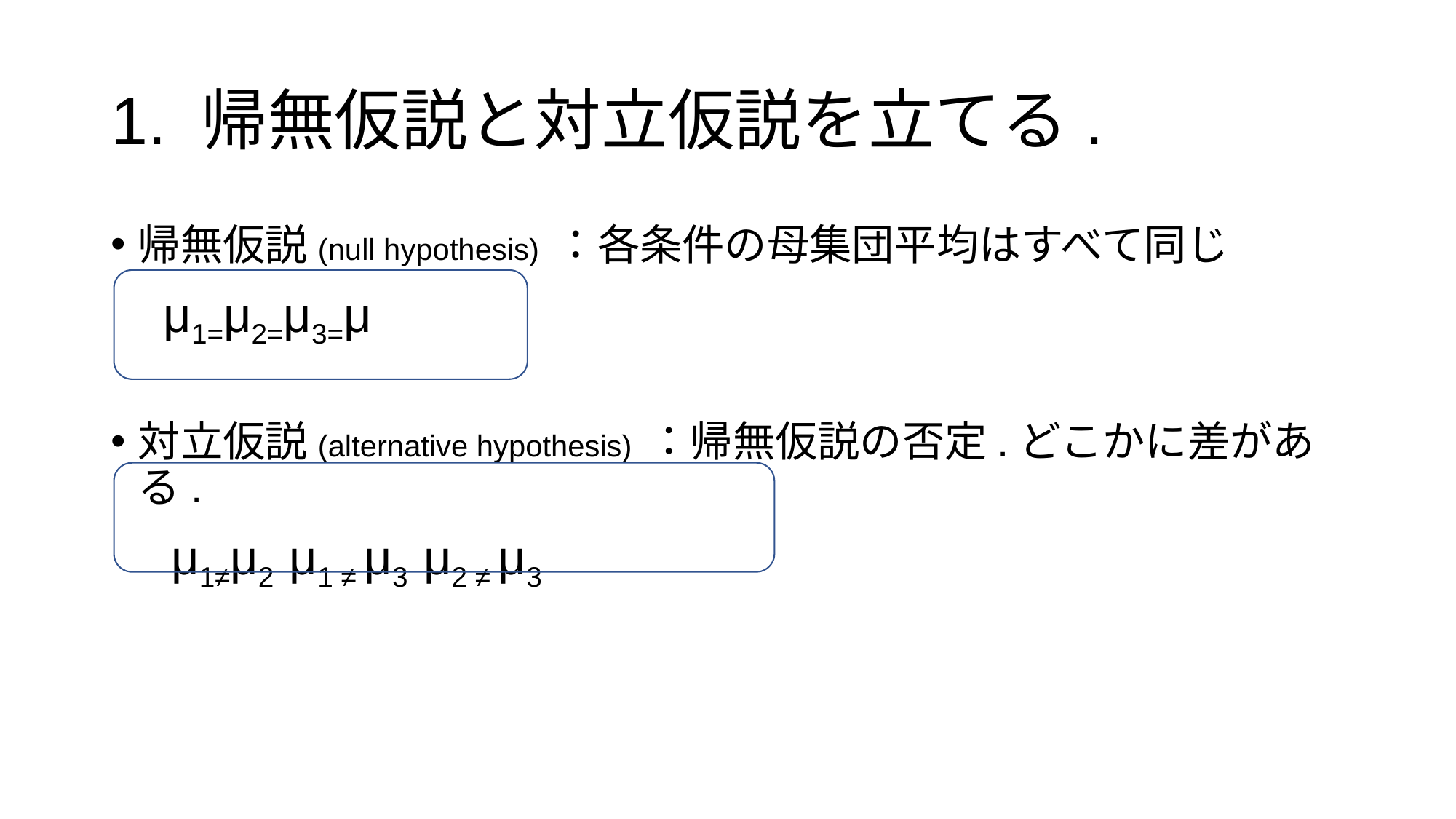

# 1. 帰無仮説と対立仮説を立てる.
帰無仮説(null hypothesis) ：各条件の母集団平均はすべて同じ
　μ1=μ2=μ3=μ

対立仮説(alternative hypothesis) ：帰無仮説の否定.どこかに差がある.
　μ1≠μ2  μ1 ≠ μ3  μ2 ≠ μ3